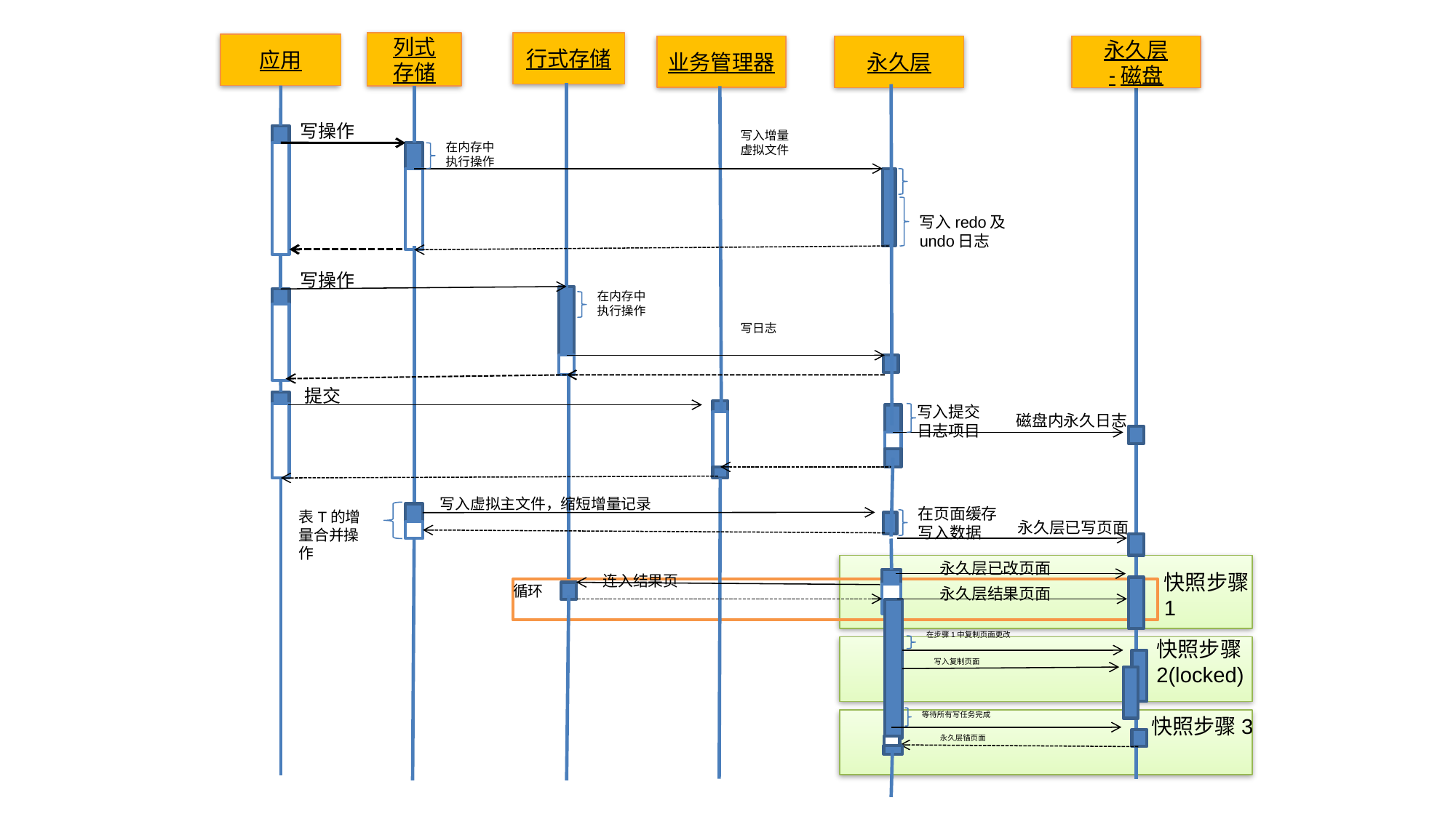

列式
存储
行式存储
应用
业务管理器
永久层
永久层
-磁盘
写操作
写入增量
虚拟文件

在内存中
执行操作

写入redo及undo日志
写操作
在内存中
执行操作

写日志

提交

写入提交
日志项目

磁盘内永久日志

写入虚拟主文件，缩短增量记录
在页面缓存写入数据
表T的增量合并操作

永久层已写页面

永久层已改页面

快照步骤1
连入结果页

循环

永久层结果页面

在步骤1中复制页面更改
快照步骤2(locked)

写入复制页面

等待所有写任务完成

快照步骤3

永久层锚页面